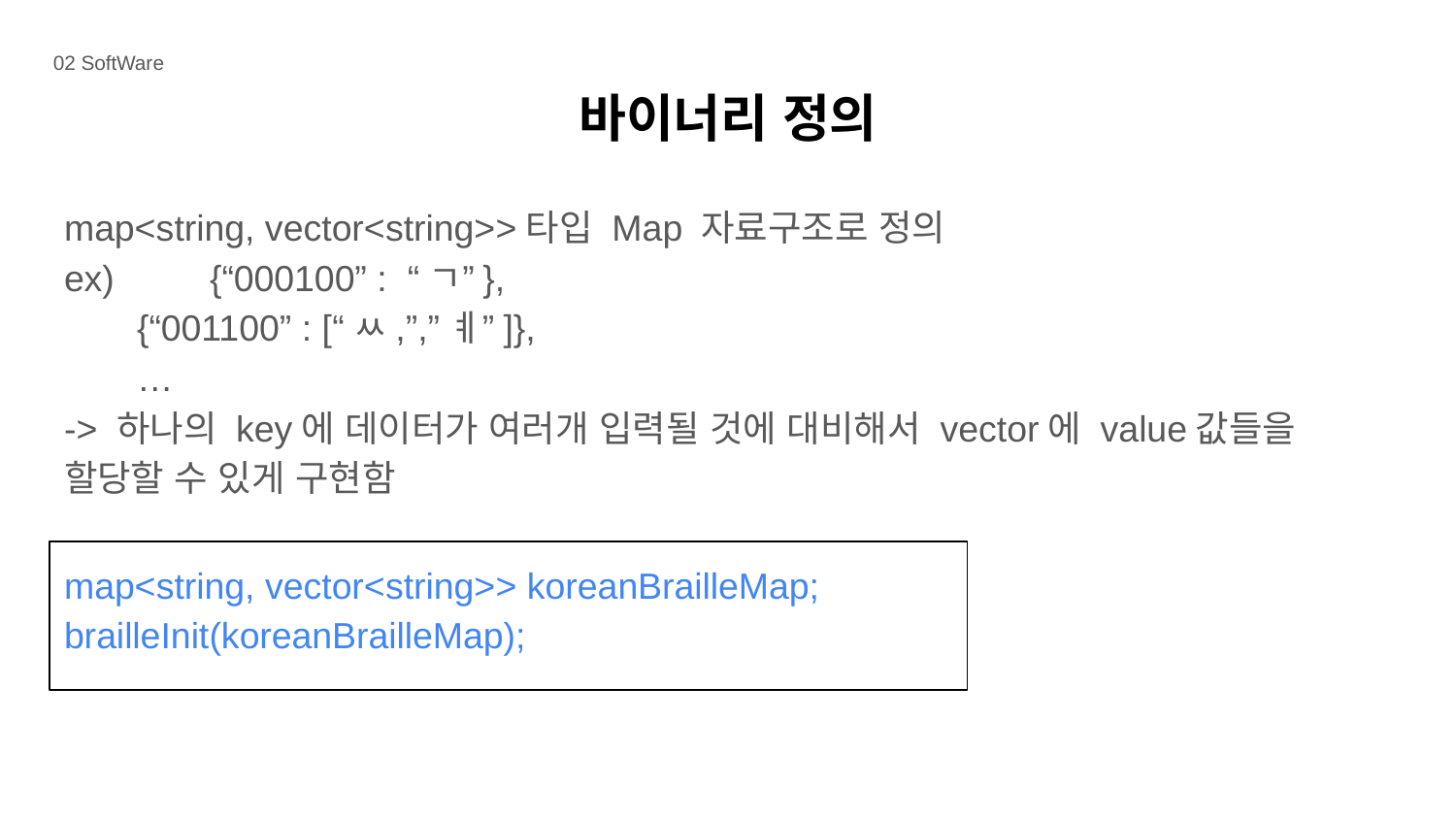

02 SoftWare
# 바이너리 정의
map<string, vector<string>>타입 Map 자료구조로 정의
ex)	{“000100” :  “ㄱ”},
{“001100” : [“ㅆ,”,”ㅖ”]},
…
-> 하나의 key에 데이터가 여러개 입력될 것에 대비해서 vector에 value값들을 할당할 수 있게 구현함

map<string, vector<string>> koreanBrailleMap;
brailleInit(koreanBrailleMap);